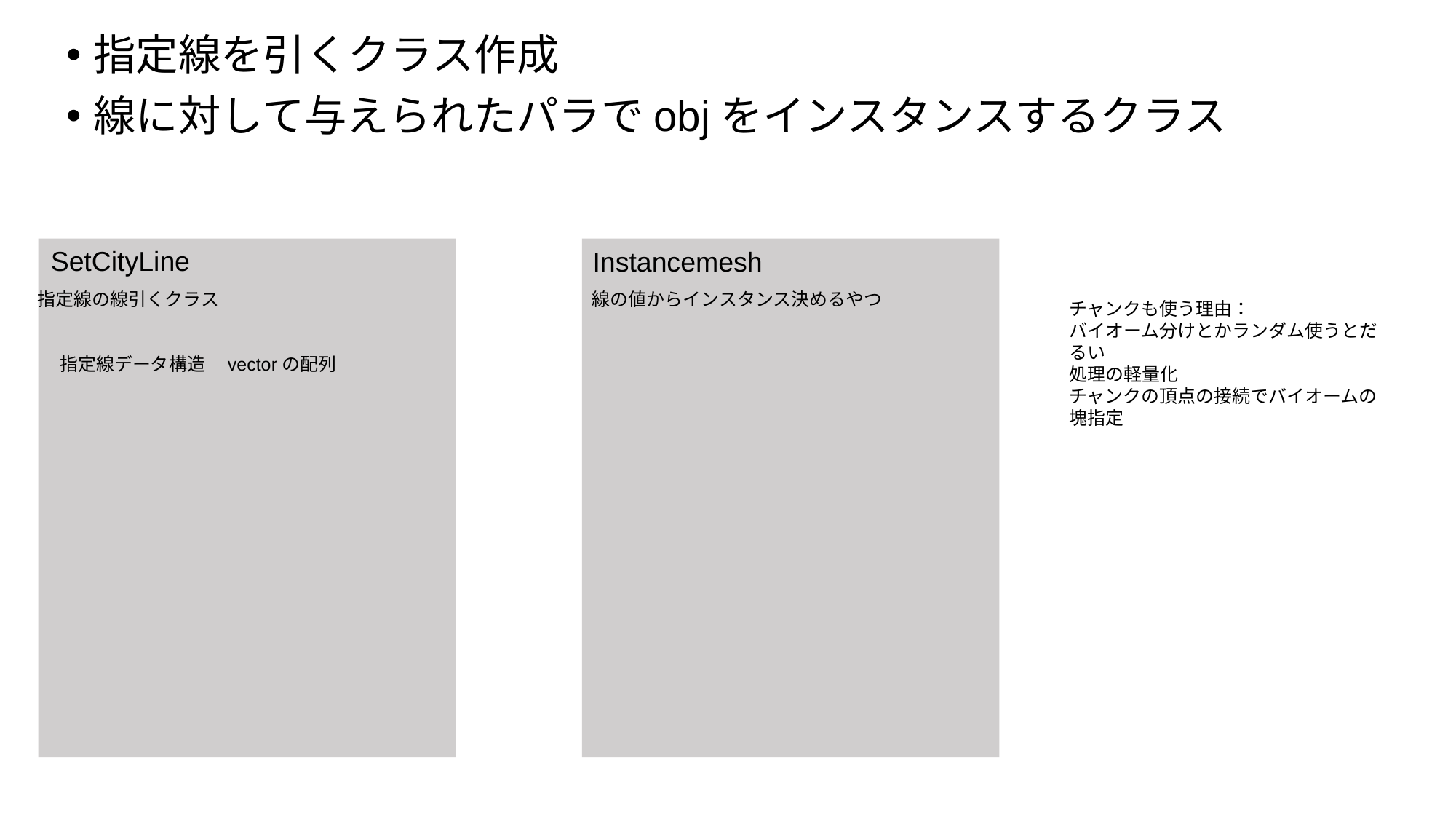

指定線を引くクラス作成
線に対して与えられたパラでobjをインスタンスするクラス

SetCityLine

Instancemesh
指定線の線引くクラス
線の値からインスタンス決めるやつ
チャンクも使う理由：
バイオーム分けとかランダム使うとだるい
処理の軽量化
チャンクの頂点の接続でバイオームの塊指定
指定線データ構造　vectorの配列